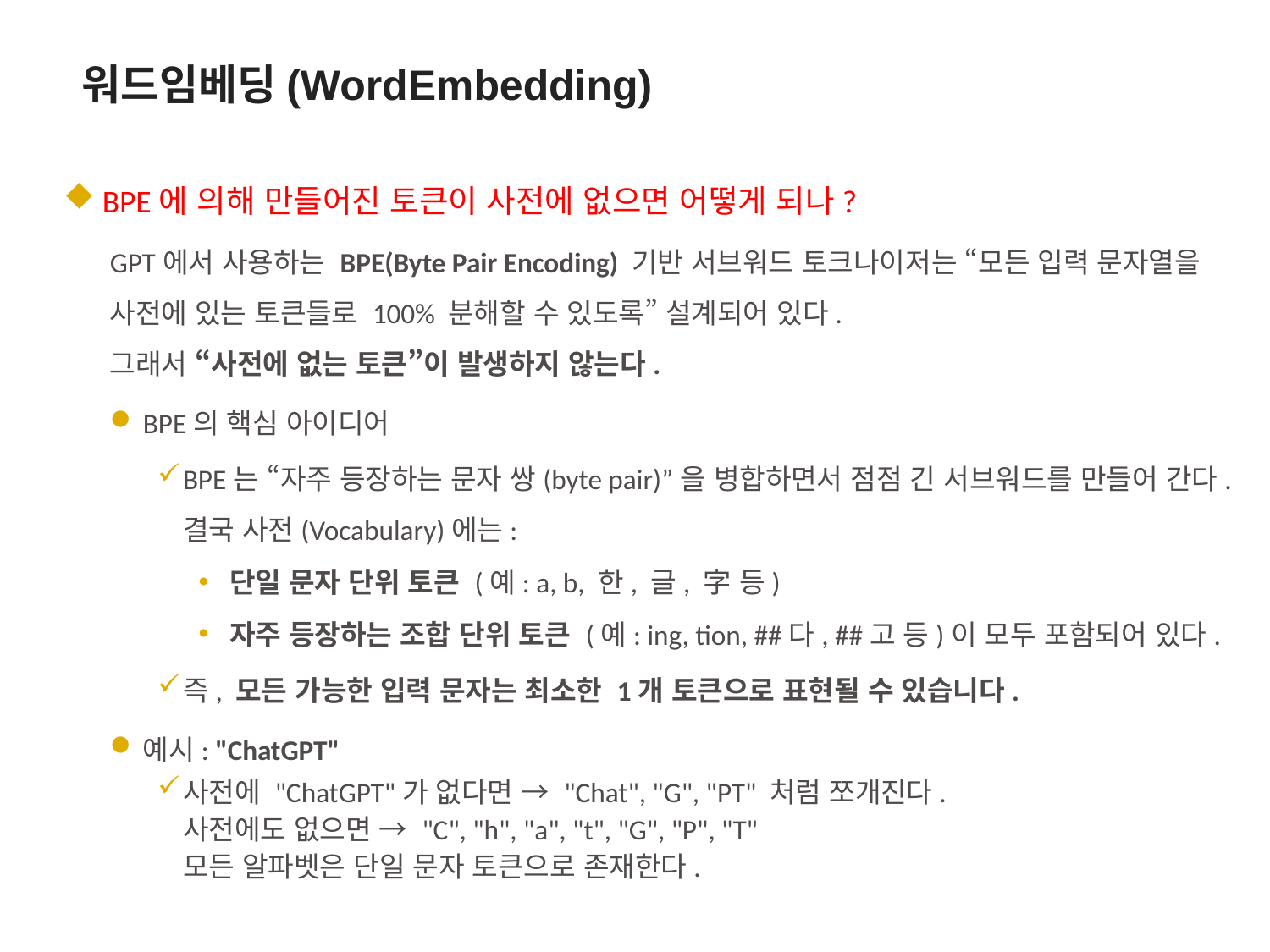

워드임베딩(WordEmbedding)
 BPE에 의해 만들어진 토큰이 사전에 없으면 어떻게 되나?
GPT에서 사용하는 BPE(Byte Pair Encoding) 기반 서브워드 토크나이저는 “모든 입력 문자열을 사전에 있는 토큰들로 100% 분해할 수 있도록” 설계되어 있다.
그래서 “사전에 없는 토큰”이 발생하지 않는다.
BPE의 핵심 아이디어
BPE는 “자주 등장하는 문자 쌍(byte pair)”을 병합하면서 점점 긴 서브워드를 만들어 간다. 결국 사전(Vocabulary)에는:
단일 문자 단위 토큰 (예: a, b, 한, 글, 字 등)
자주 등장하는 조합 단위 토큰 (예: ing, tion, ##다, ##고 등)이 모두 포함되어 있다.
즉, 모든 가능한 입력 문자는 최소한 1개 토큰으로 표현될 수 있습니다.
예시: "ChatGPT"
사전에 "ChatGPT"가 없다면 → "Chat", "G", "PT" 처럼 쪼개진다.
사전에도 없으면 → "C", "h", "a", "t", "G", "P", "T"
모든 알파벳은 단일 문자 토큰으로 존재한다.